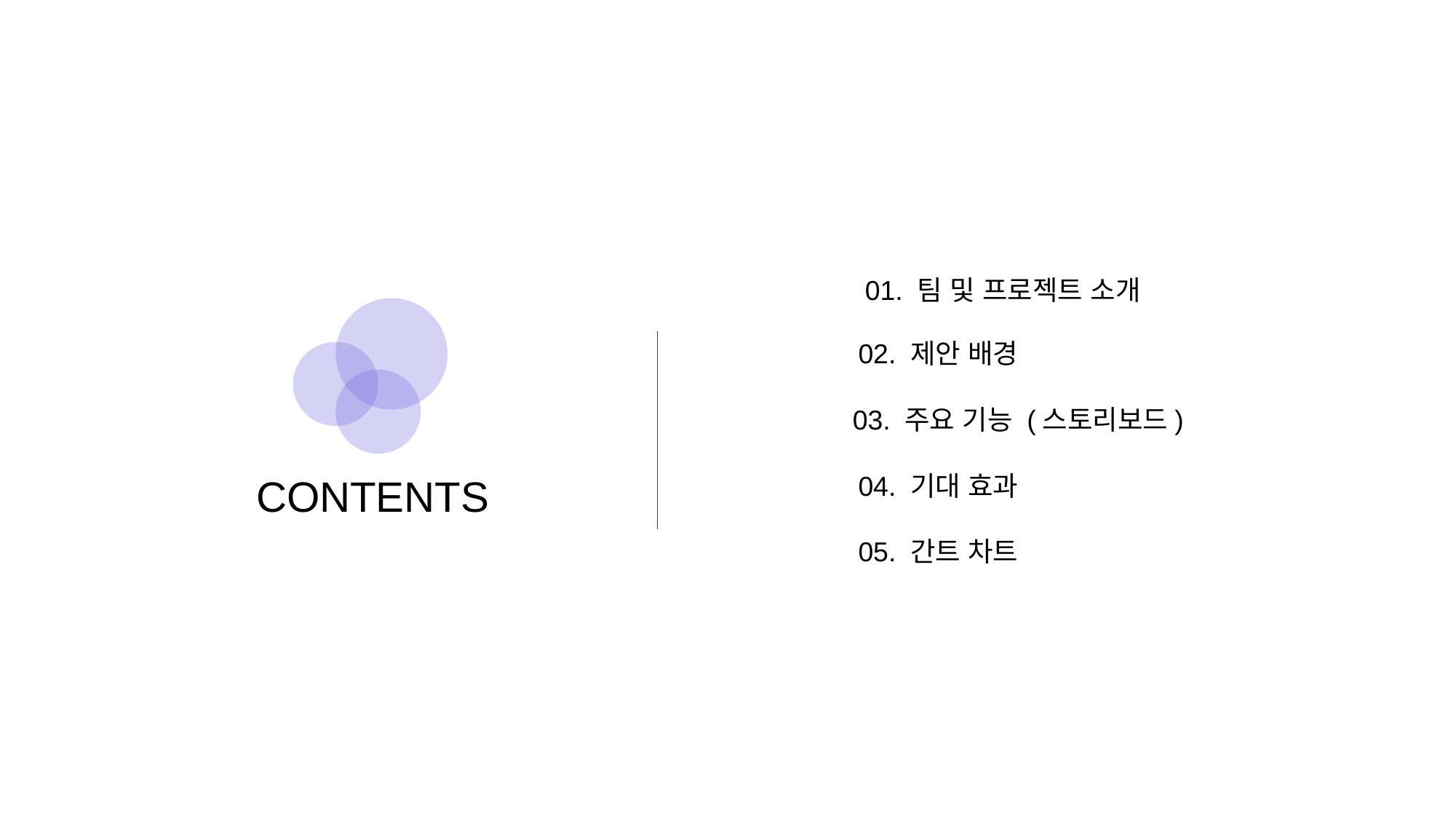

01. 팀 및 프로젝트 소개

02. 제안 배경

03. 주요 기능 (스토리보드)
04. 기대 효과
CONTENTS
05. 간트 차트